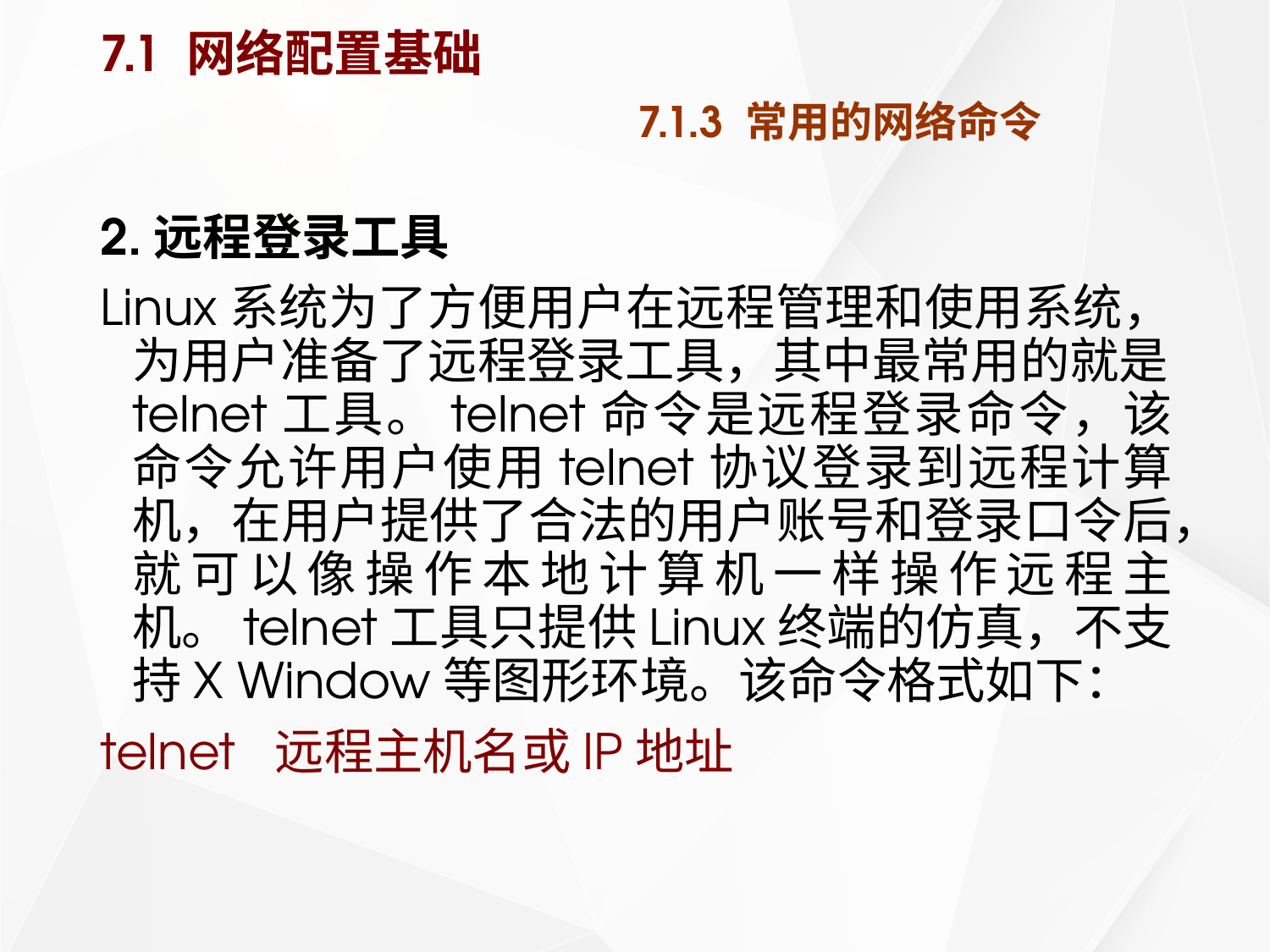

# 7.1 网络配置基础 7.1.3 常用的网络命令
2.远程登录工具
Linux系统为了方便用户在远程管理和使用系统，为用户准备了远程登录工具，其中最常用的就是telnet工具。telnet命令是远程登录命令，该命令允许用户使用telnet协议登录到远程计算机，在用户提供了合法的用户账号和登录口令后，就可以像操作本地计算机一样操作远程主机。telnet工具只提供Linux终端的仿真，不支持X Window等图形环境。该命令格式如下：
telnet  远程主机名或IP地址